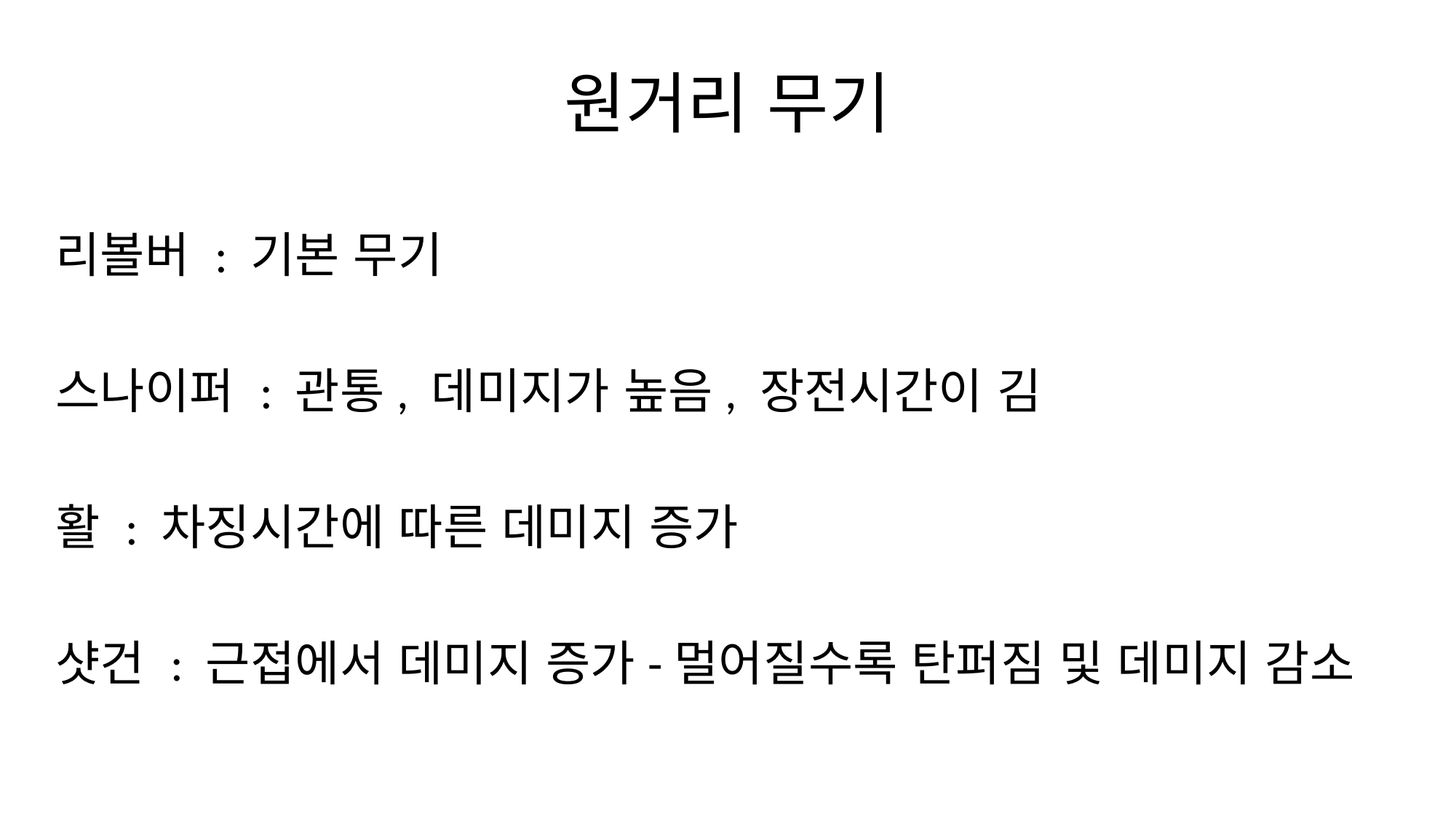

# 원거리 무기
리볼버 : 기본 무기

스나이퍼 : 관통, 데미지가 높음, 장전시간이 김

활 : 차징시간에 따른 데미지 증가

샷건 : 근접에서 데미지 증가-멀어질수록 탄퍼짐 및 데미지 감소